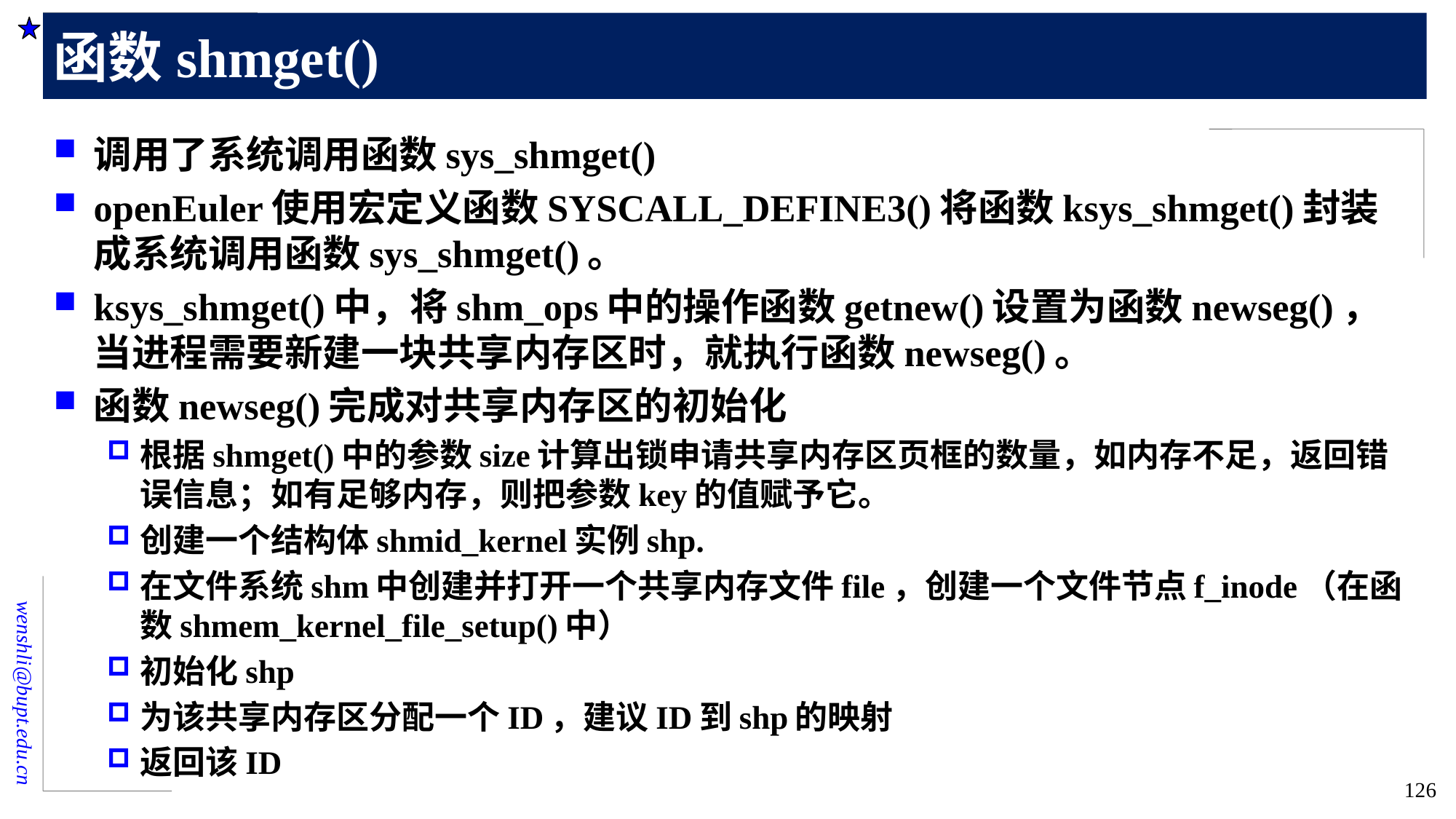

# 函数shmget()
调用了系统调用函数sys_shmget()
openEuler使用宏定义函数SYSCALL_DEFINE3()将函数ksys_shmget()封装成系统调用函数sys_shmget()。
ksys_shmget()中，将shm_ops中的操作函数getnew()设置为函数newseg()，当进程需要新建一块共享内存区时，就执行函数newseg()。
函数newseg()完成对共享内存区的初始化
根据shmget()中的参数size计算出锁申请共享内存区页框的数量，如内存不足，返回错误信息；如有足够内存，则把参数key的值赋予它。
创建一个结构体shmid_kernel实例shp.
在文件系统shm中创建并打开一个共享内存文件file，创建一个文件节点f_inode（在函数shmem_kernel_file_setup()中）
初始化shp
为该共享内存区分配一个ID，建议ID到shp的映射
返回该ID
126